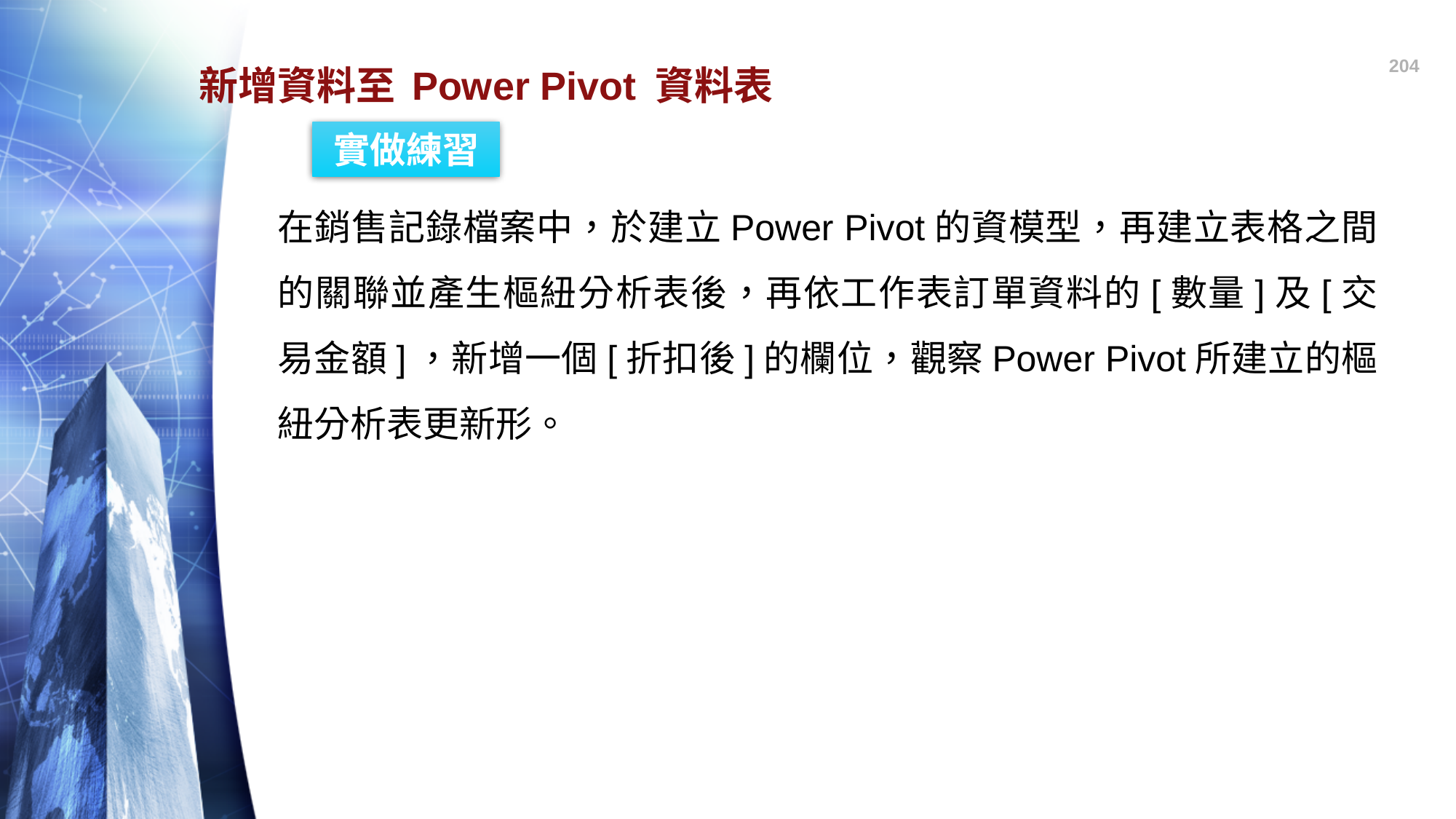

204
# 新增資料至 Power Pivot 資料表
實做練習
在銷售記錄檔案中，於建立Power Pivot的資模型，再建立表格之間的關聯並產生樞紐分析表後，再依工作表訂單資料的[數量]及[交易金額]，新增一個[折扣後]的欄位，觀察Power Pivot所建立的樞紐分析表更新形。